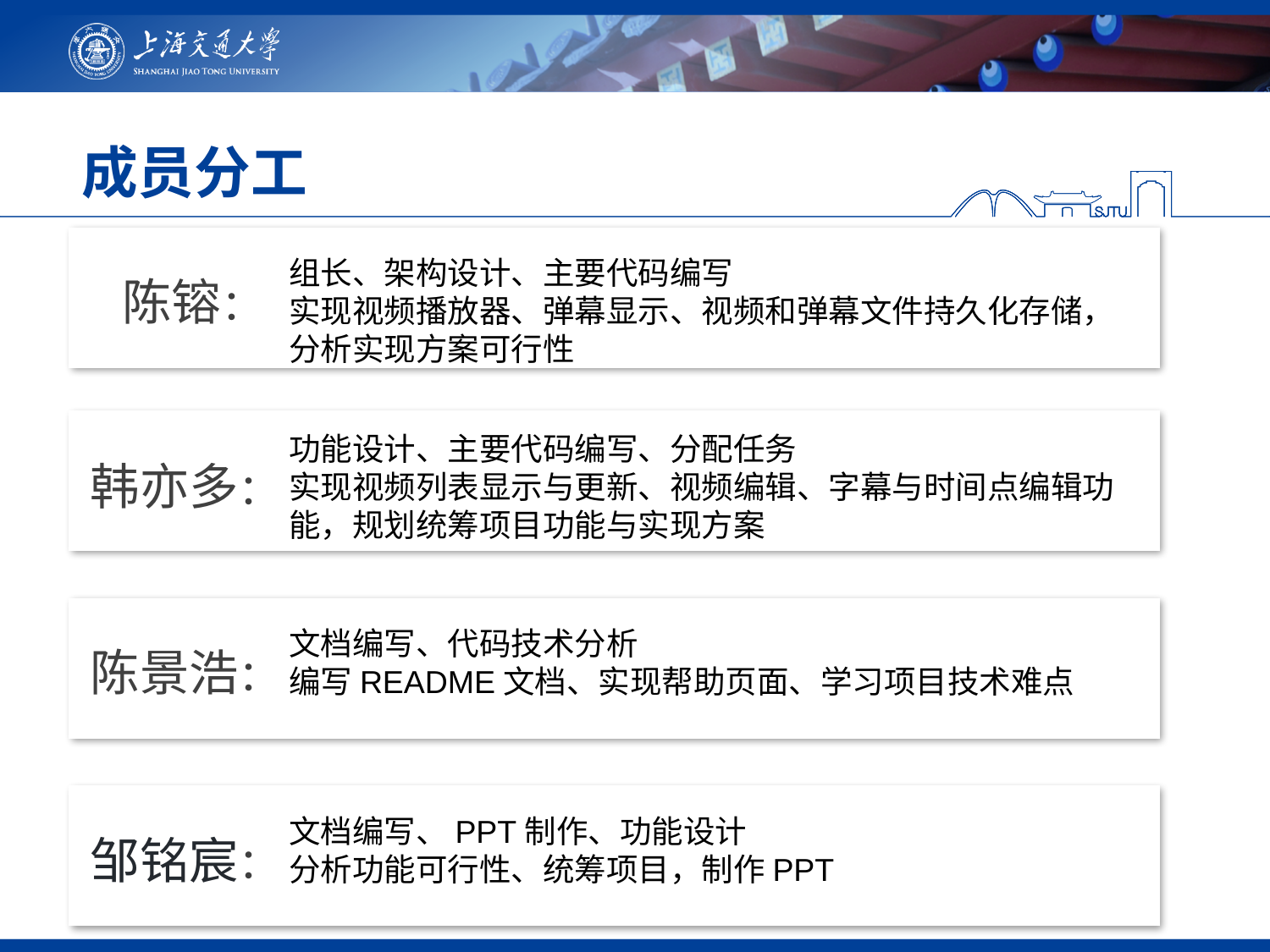

# 成员分工

陈镕：
组长、架构设计、主要代码编写
实现视频播放器、弹幕显示、视频和弹幕文件持久化存储，分析实现方案可行性

韩亦多：
功能设计、主要代码编写、分配任务
实现视频列表显示与更新、视频编辑、字幕与时间点编辑功能，规划统筹项目功能与实现方案

陈景浩：
文档编写、代码技术分析
编写README文档、实现帮助页面、学习项目技术难点

邹铭宸：
文档编写、PPT制作、功能设计
分析功能可行性、统筹项目，制作PPT